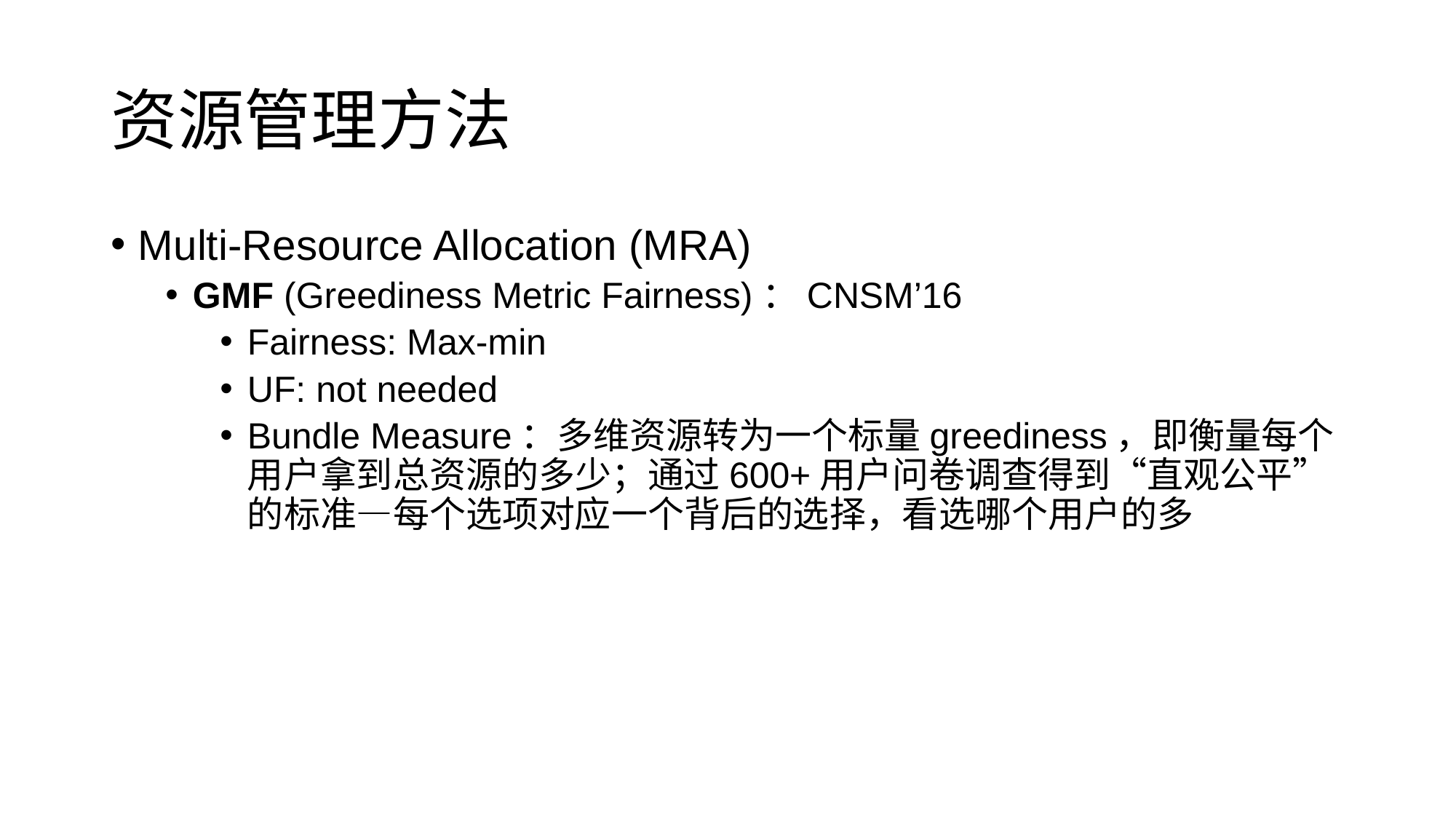

# 资源管理方法
Multi-Resource Allocation (MRA)
GMF (Greediness Metric Fairness)：CNSM’16
Fairness: Max-min
UF: not needed
Bundle Measure：多维资源转为一个标量greediness，即衡量每个用户拿到总资源的多少；通过600+用户问卷调查得到“直观公平”的标准—每个选项对应一个背后的选择，看选哪个用户的多